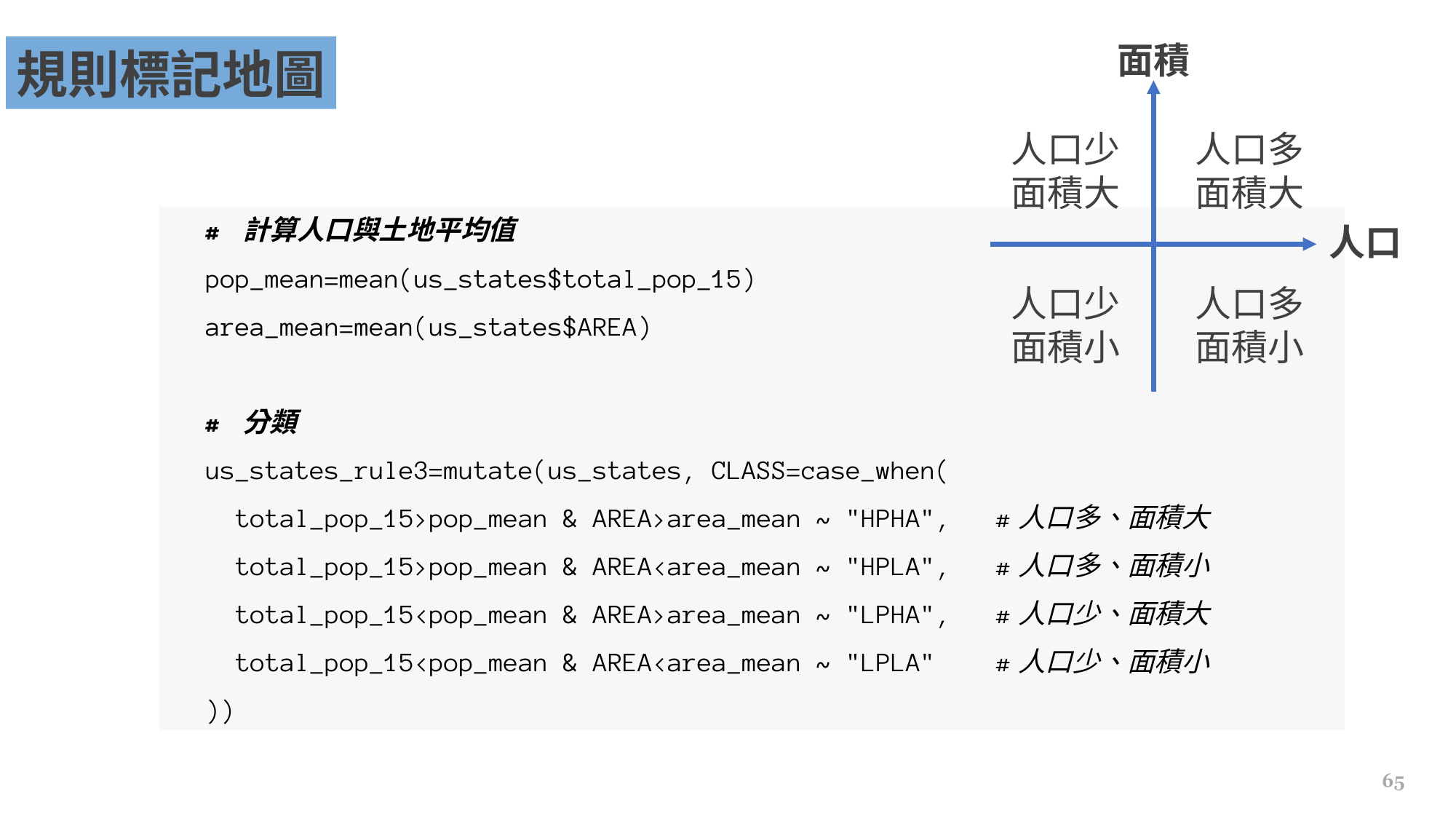

面積
規則標記地圖
人口少
面積大
人口多
面積大
# 計算人口與土地平均值
pop_mean=mean(us_states$total_pop_15)
area_mean=mean(us_states$AREA)

# 分類
us_states_rule3=mutate(us_states, CLASS=case_when(
  total_pop_15>pop_mean & AREA>area_mean ~ "HPHA",   #人口多、面積大
  total_pop_15>pop_mean & AREA<area_mean ~ "HPLA",   #人口多、面積小
  total_pop_15<pop_mean & AREA>area_mean ~ "LPHA",   #人口少、面積大
  total_pop_15<pop_mean & AREA<area_mean ~ "LPLA"    #人口少、面積小
))
人口
人口少
面積小
人口多
面積小
65